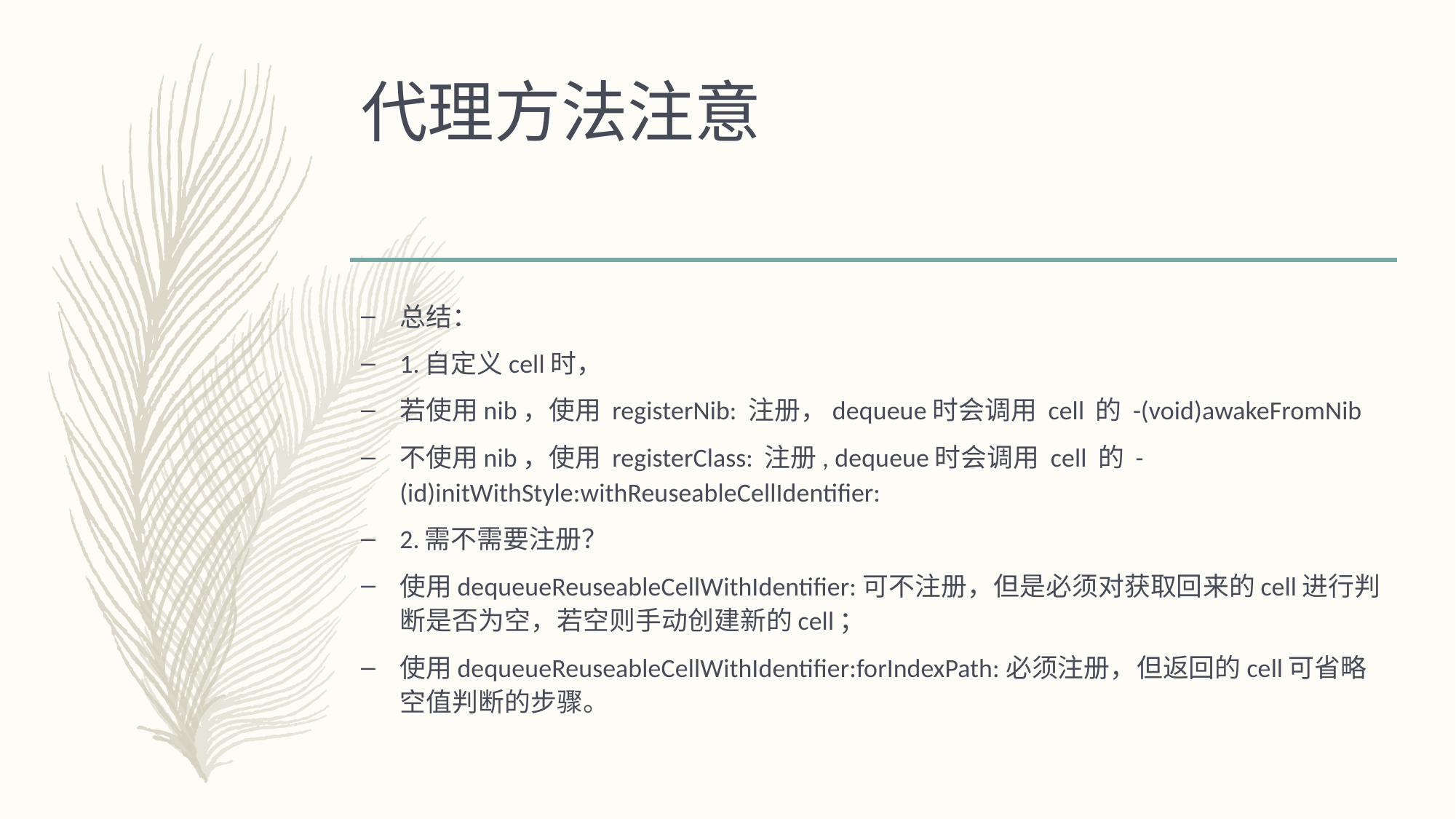

# 代理方法注意
总结：
1.自定义cell时，
若使用nib，使用 registerNib: 注册，dequeue时会调用 cell 的 -(void)awakeFromNib
不使用nib，使用 registerClass: 注册, dequeue时会调用 cell 的 - (id)initWithStyle:withReuseableCellIdentifier:
2.需不需要注册？
使用dequeueReuseableCellWithIdentifier:可不注册，但是必须对获取回来的cell进行判断是否为空，若空则手动创建新的cell；
使用dequeueReuseableCellWithIdentifier:forIndexPath:必须注册，但返回的cell可省略空值判断的步骤。